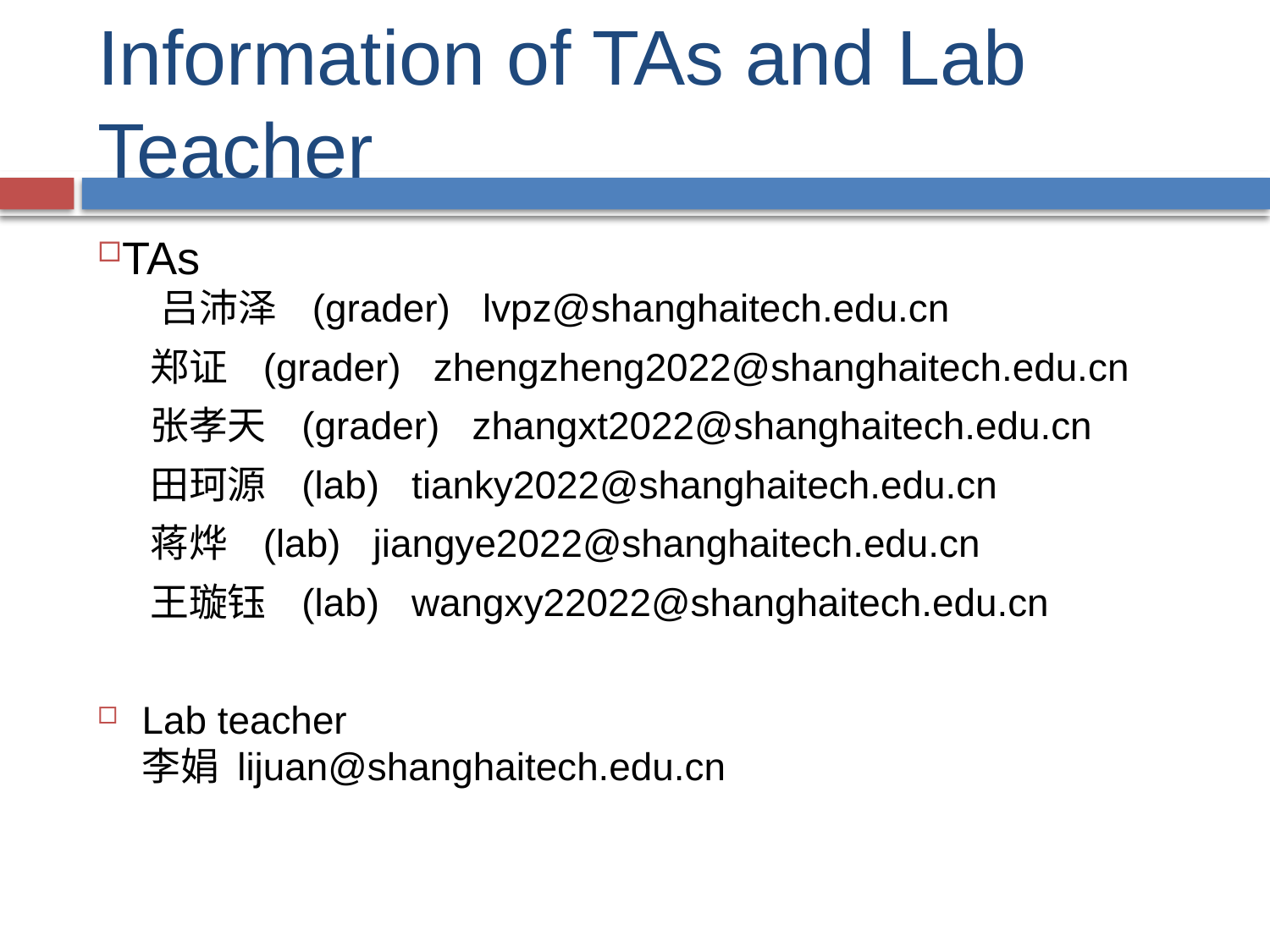

# Information of TAs and Lab Teacher
TAs
     吕沛泽   (grader)   lvpz@shanghaitech.edu.cn
     郑证   (grader)   zhengzheng2022@shanghaitech.edu.cn
     张孝天   (grader)   zhangxt2022@shanghaitech.edu.cn
     田珂源   (lab)   tianky2022@shanghaitech.edu.cn
     蒋烨   (lab)   jiangye2022@shanghaitech.edu.cn
     王璇钰   (lab)   wangxy22022@shanghaitech.edu.cn

Lab teacher
李娟 lijuan@shanghaitech.edu.cn